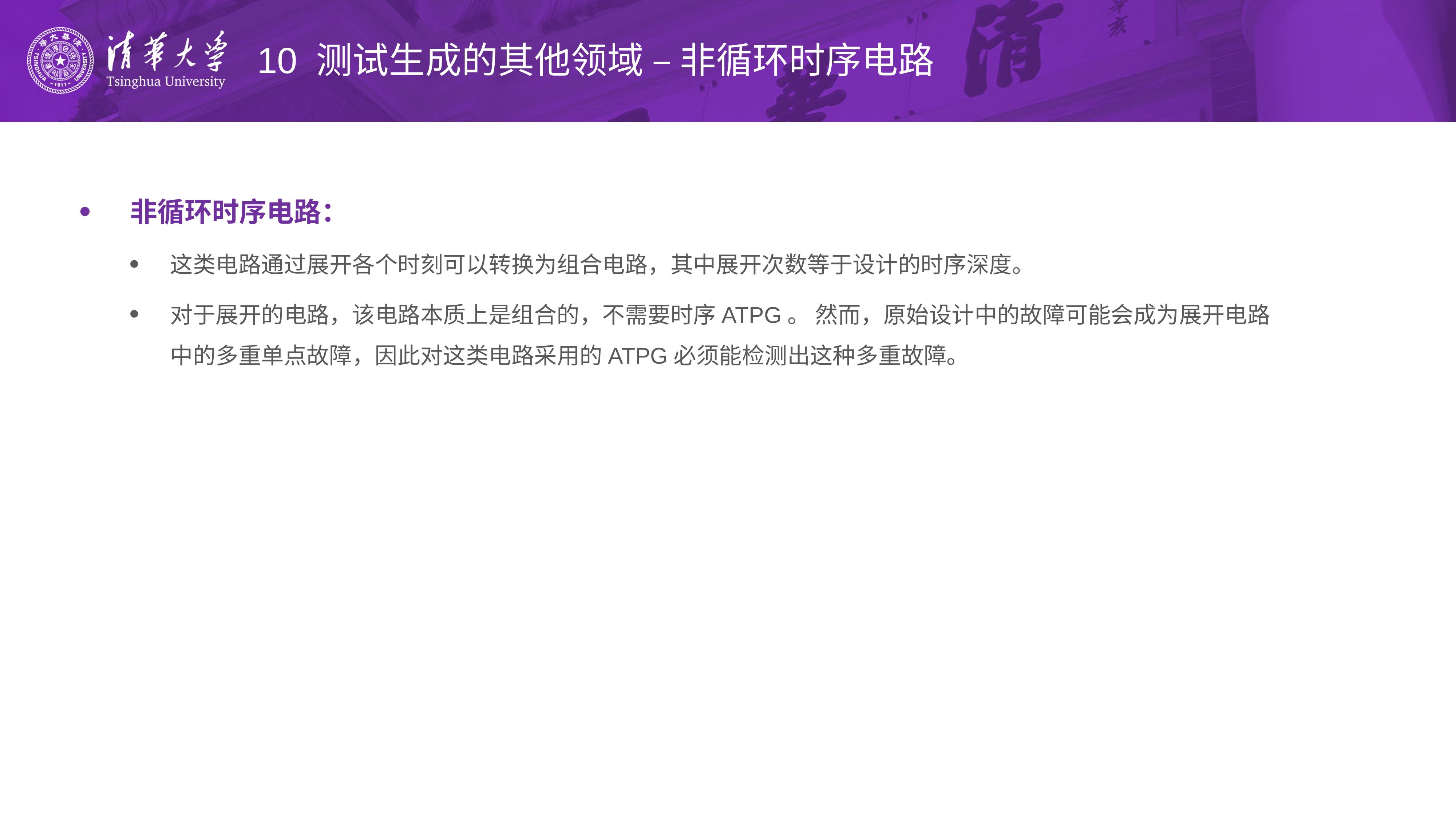

# 10 测试生成的其他领域 – 非循环时序电路
非循环时序电路：
这类电路通过展开各个时刻可以转换为组合电路，其中展开次数等于设计的时序深度。
对于展开的电路，该电路本质上是组合的，不需要时序ATPG。 然而，原始设计中的故障可能会成为展开电路中的多重单点故障，因此对这类电路采用的ATPG必须能检测出这种多重故障。